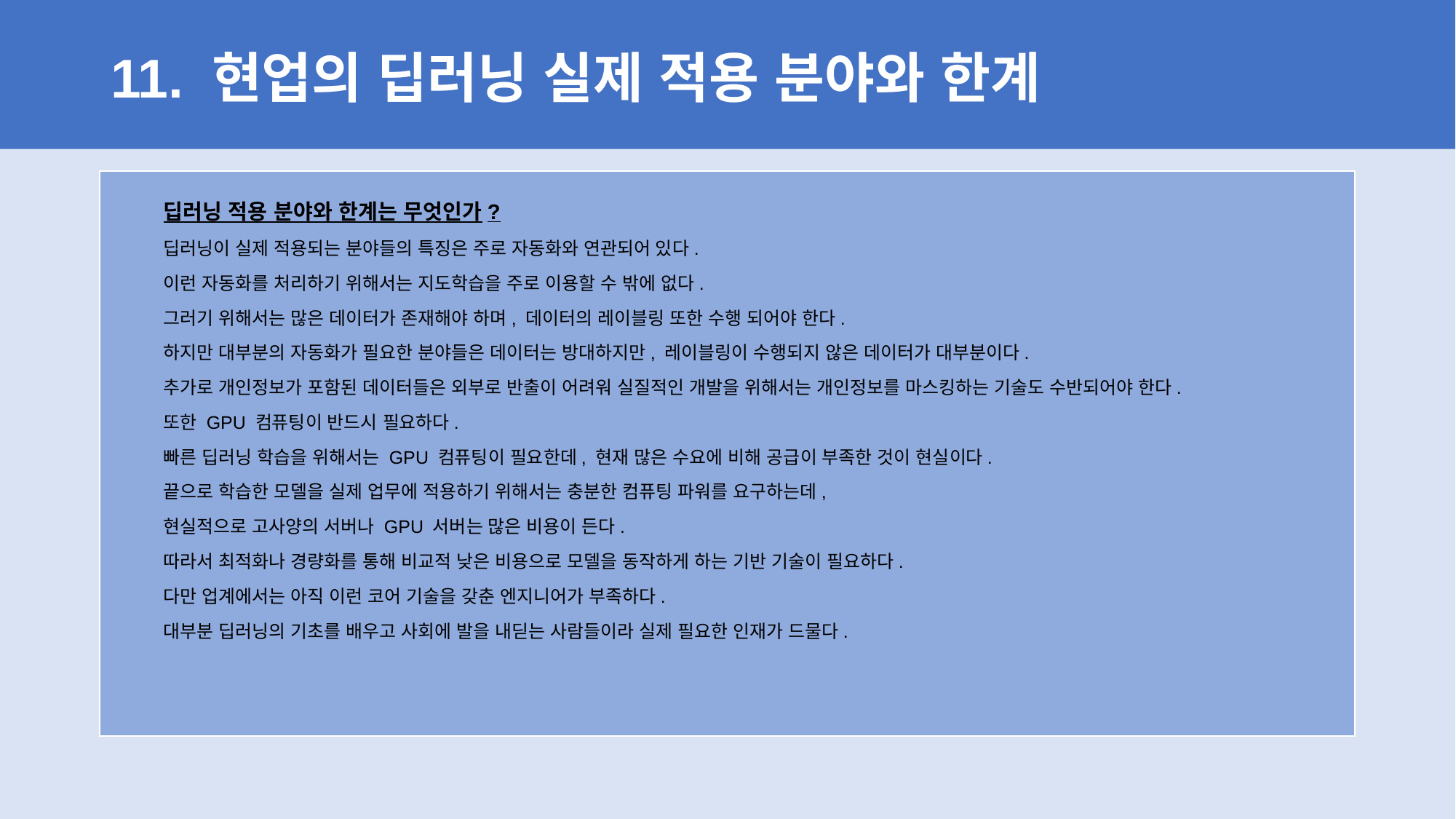

# 11. 현업의 딥러닝 실제 적용 분야와 한계

딥러닝 적용 분야와 한계는 무엇인가?
딥러닝이 실제 적용되는 분야들의 특징은 주로 자동화와 연관되어 있다.
이런 자동화를 처리하기 위해서는 지도학습을 주로 이용할 수 밖에 없다.
그러기 위해서는 많은 데이터가 존재해야 하며, 데이터의 레이블링 또한 수행 되어야 한다.
하지만 대부분의 자동화가 필요한 분야들은 데이터는 방대하지만, 레이블링이 수행되지 않은 데이터가 대부분이다.
추가로 개인정보가 포함된 데이터들은 외부로 반출이 어려워 실질적인 개발을 위해서는 개인정보를 마스킹하는 기술도 수반되어야 한다.
또한 GPU 컴퓨팅이 반드시 필요하다.
빠른 딥러닝 학습을 위해서는 GPU 컴퓨팅이 필요한데, 현재 많은 수요에 비해 공급이 부족한 것이 현실이다.
끝으로 학습한 모델을 실제 업무에 적용하기 위해서는 충분한 컴퓨팅 파워를 요구하는데,
현실적으로 고사양의 서버나 GPU 서버는 많은 비용이 든다.
따라서 최적화나 경량화를 통해 비교적 낮은 비용으로 모델을 동작하게 하는 기반 기술이 필요하다.
다만 업계에서는 아직 이런 코어 기술을 갖춘 엔지니어가 부족하다.
대부분 딥러닝의 기초를 배우고 사회에 발을 내딛는 사람들이라 실제 필요한 인재가 드물다.